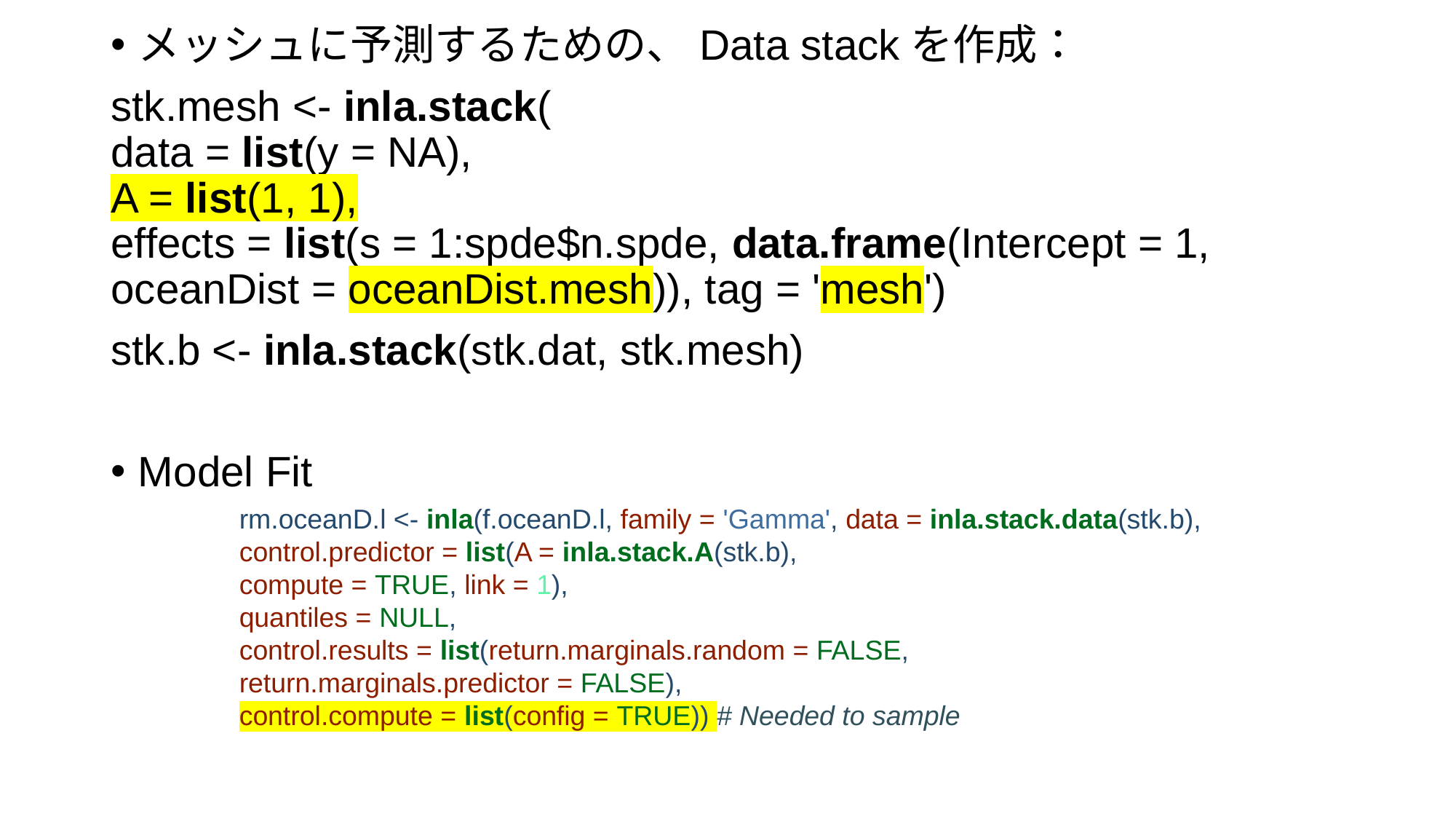

Sampling from the posterior distribution using the fitted model is done using function inla.posterior.sample() . In the next example 1000 samples from the posterior will be　obtained:

メッシュに予測するための、Data stackを作成：
stk.mesh <- inla.stack(
data = list(y = NA),
A = list(1, 1),
effects = list(s = 1:spde$n.spde, data.frame(Intercept = 1, oceanDist = oceanDist.mesh)), tag = 'mesh')
stk.b <- inla.stack(stk.dat, stk.mesh)

Model Fit

rm.oceanD.l <- inla(f.oceanD.l, family = 'Gamma', data = inla.stack.data(stk.b),
control.predictor = list(A = inla.stack.A(stk.b),
compute = TRUE, link = 1),
quantiles = NULL,
control.results = list(return.marginals.random = FALSE,
return.marginals.predictor = FALSE),
control.compute = list(config = TRUE)) # Needed to sample